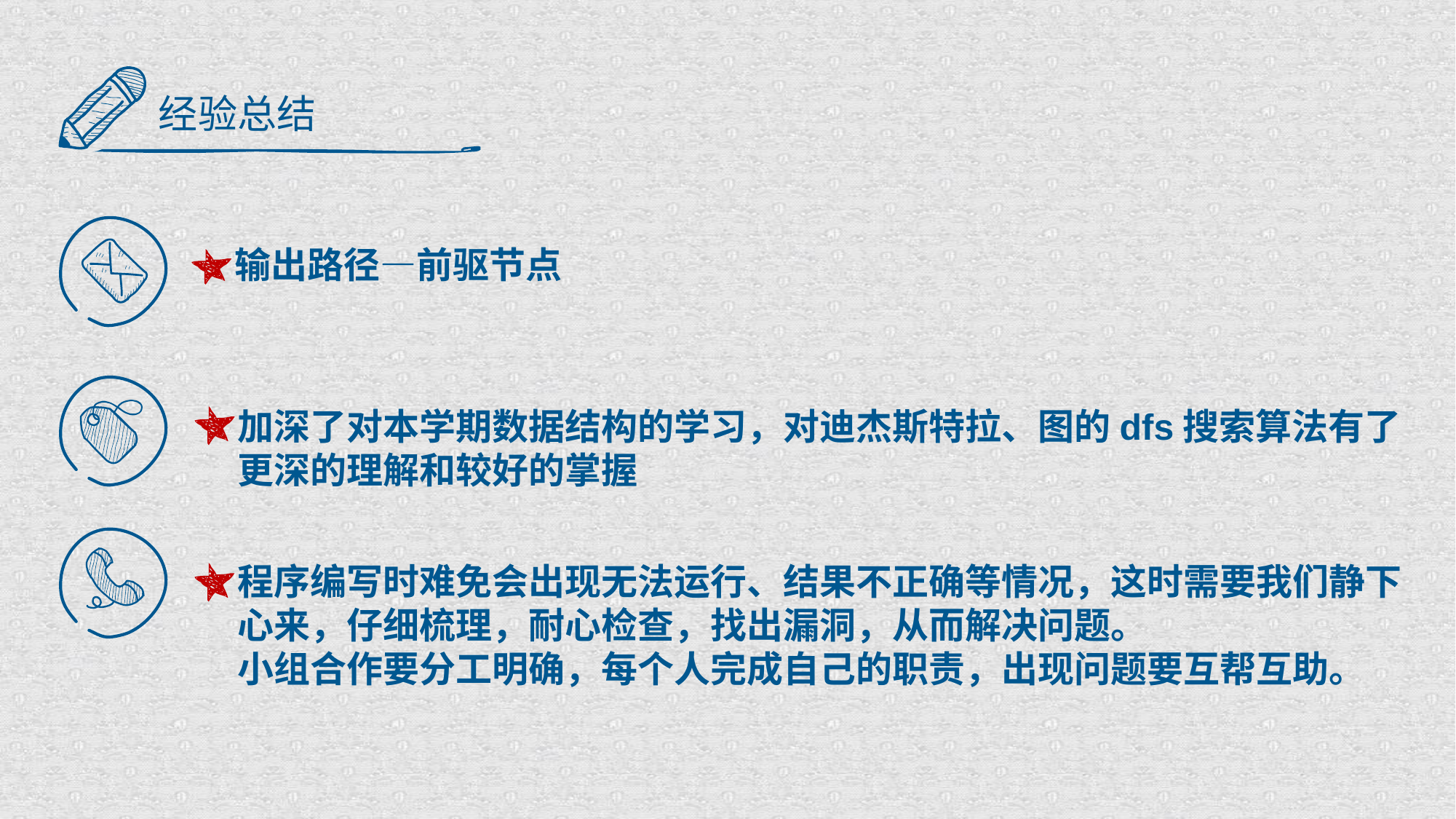

经验总结

输出路径—前驱节点

加深了对本学期数据结构的学习，对迪杰斯特拉、图的dfs搜索算法有了更深的理解和较好的掌握

程序编写时难免会出现无法运行、结果不正确等情况，这时需要我们静下心来，仔细梳理，耐心检查，找出漏洞，从而解决问题。
小组合作要分工明确，每个人完成自己的职责，出现问题要互帮互助。